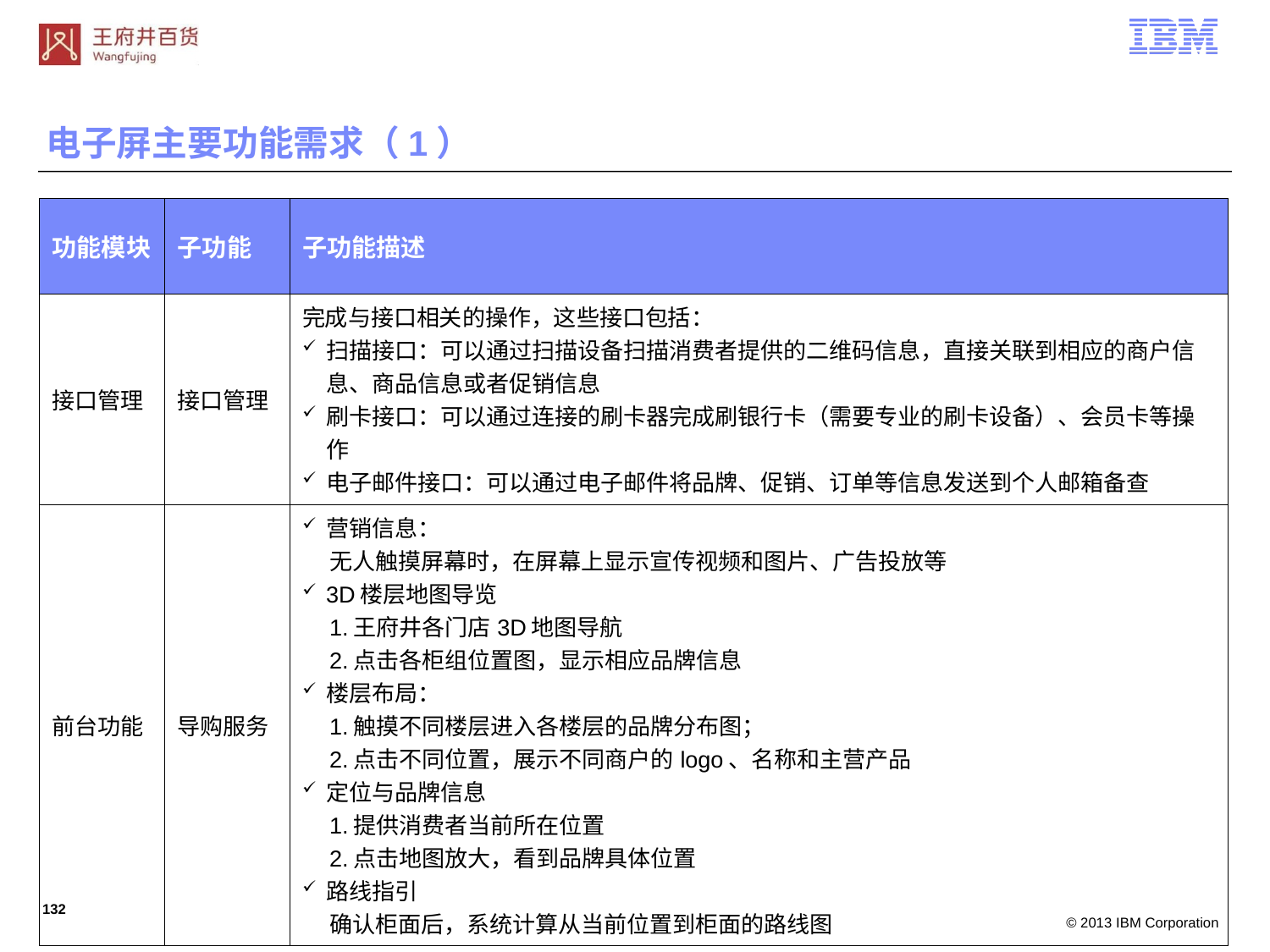

电子屏主要功能需求（1）
| 功能模块 | 子功能 | 子功能描述 |
| --- | --- | --- |
| 接口管理 | 接口管理 | 完成与接口相关的操作，这些接口包括： 扫描接口：可以通过扫描设备扫描消费者提供的二维码信息，直接关联到相应的商户信息、商品信息或者促销信息 刷卡接口：可以通过连接的刷卡器完成刷银行卡（需要专业的刷卡设备）、会员卡等操作 电子邮件接口：可以通过电子邮件将品牌、促销、订单等信息发送到个人邮箱备查 |
| 前台功能 | 导购服务 | 营销信息： 无人触摸屏幕时，在屏幕上显示宣传视频和图片、广告投放等 3D楼层地图导览 1.王府井各门店3D地图导航 2.点击各柜组位置图，显示相应品牌信息 楼层布局： 1.触摸不同楼层进入各楼层的品牌分布图； 2.点击不同位置，展示不同商户的logo、名称和主营产品 定位与品牌信息 1.提供消费者当前所在位置 2.点击地图放大，看到品牌具体位置 路线指引 确认柜面后，系统计算从当前位置到柜面的路线图 |
132